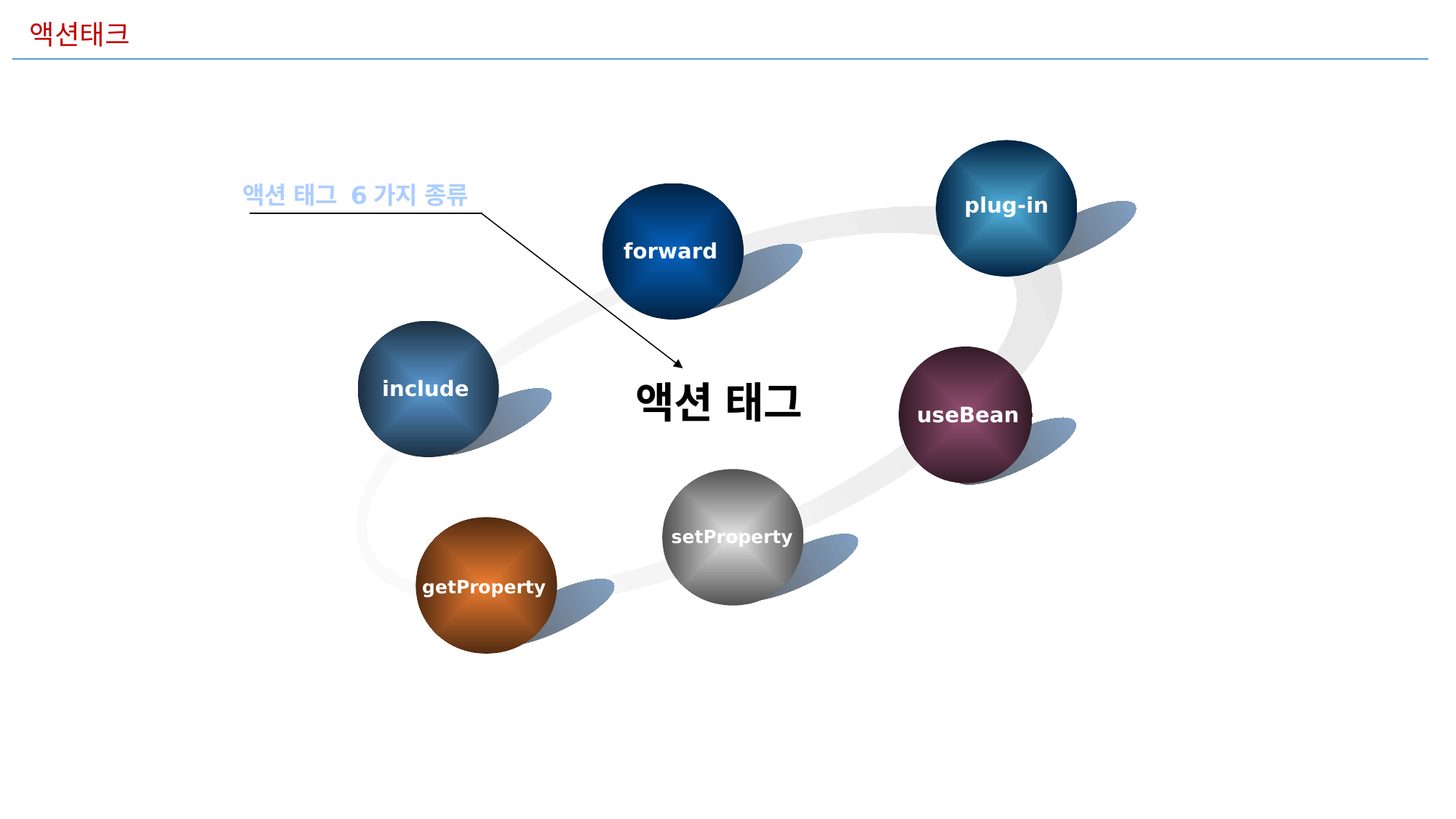

액션태크

액션 태그 6가지 종류

plug-in

forward

include
액션 태그
useBean

setProperty

getProperty